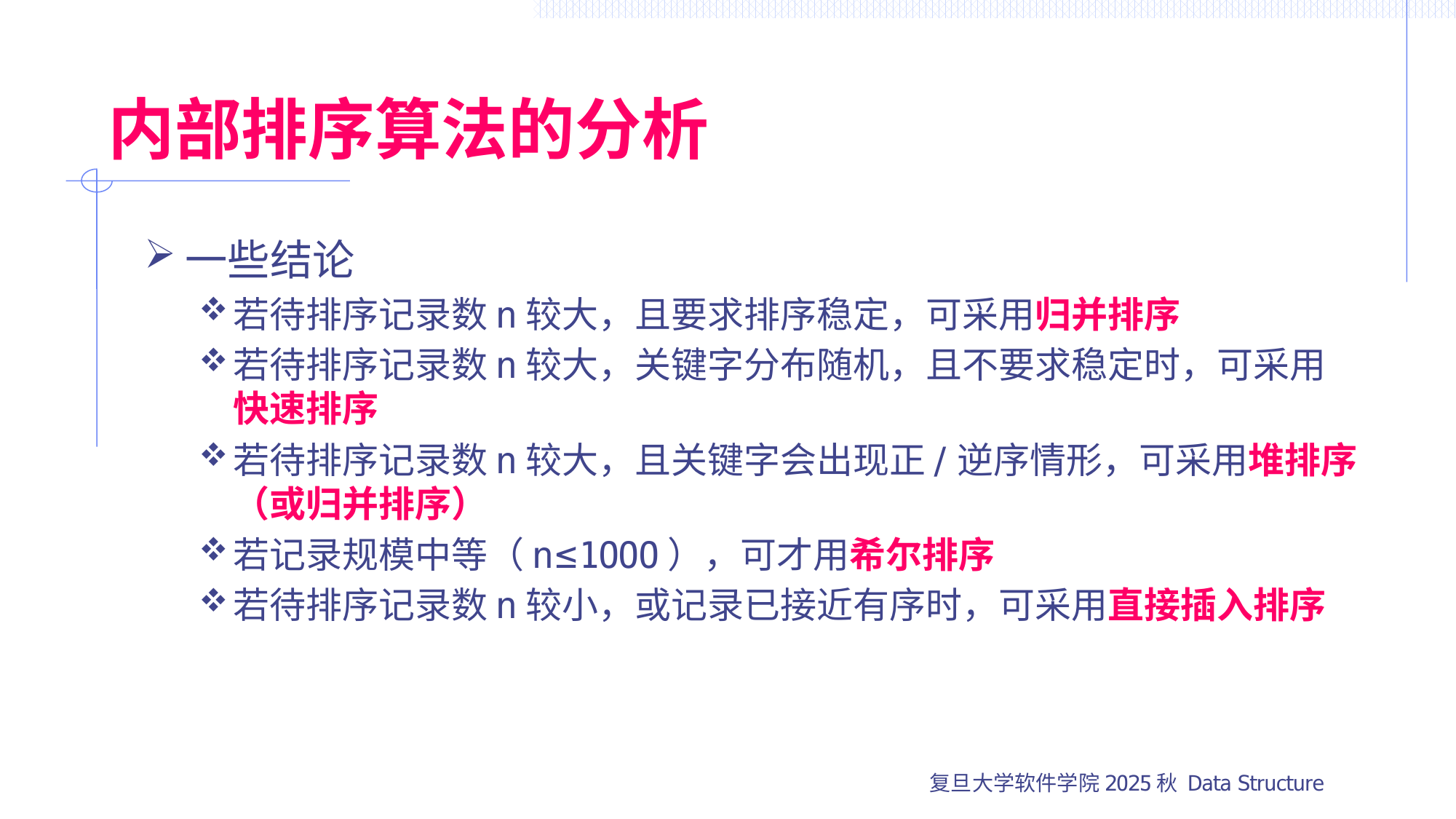

# 内部排序算法的分析
一些结论
若待排序记录数n较大，且要求排序稳定，可采用归并排序
若待排序记录数n较大，关键字分布随机，且不要求稳定时，可采用快速排序
若待排序记录数n较大，且关键字会出现正/逆序情形，可采用堆排序（或归并排序）
若记录规模中等（n≤1000），可才用希尔排序
若待排序记录数n较小，或记录已接近有序时，可采用直接插入排序